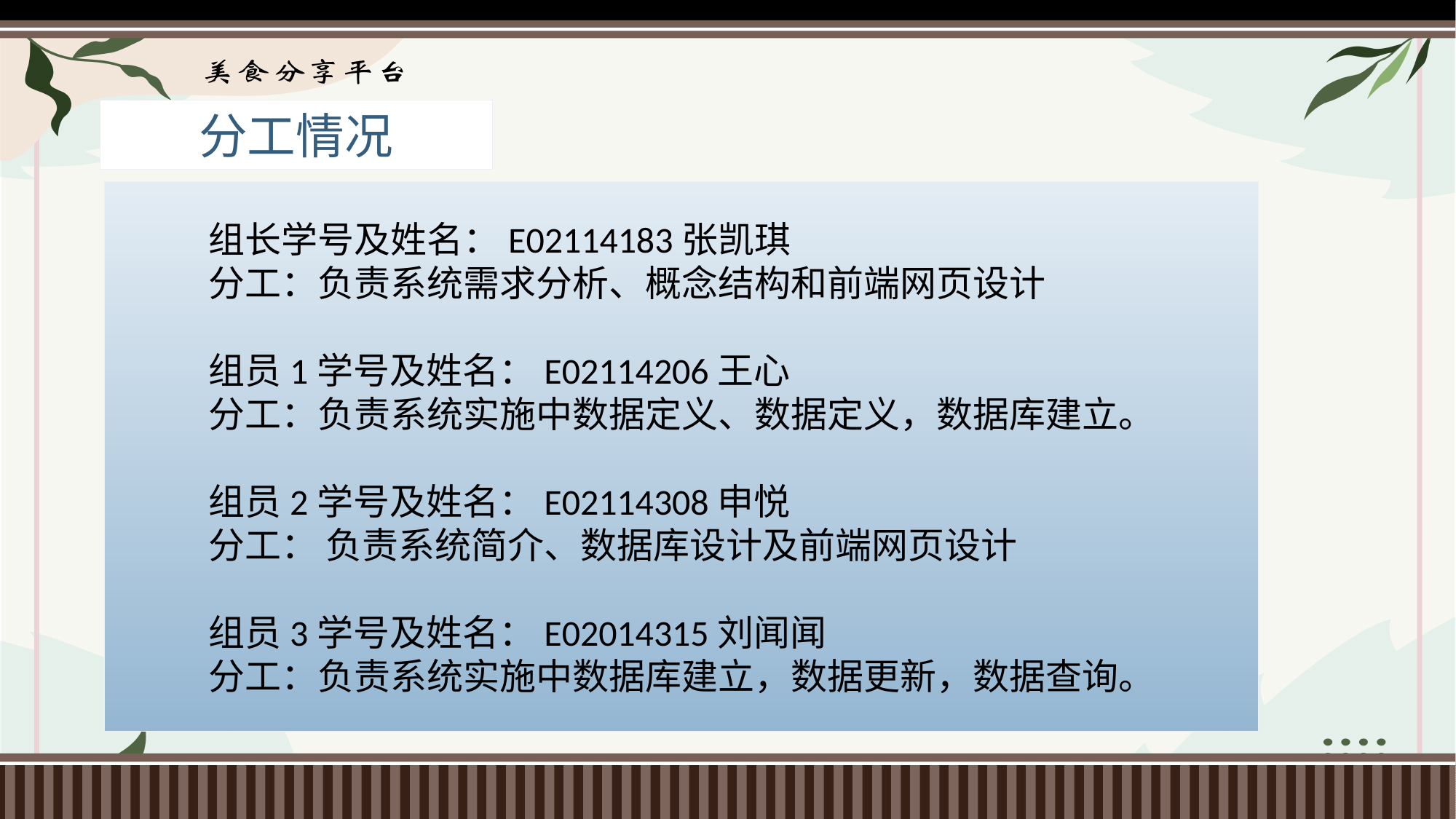

分工情况
组长学号及姓名：E02114183张凯琪
分工：负责系统需求分析、概念结构和前端网页设计

组员1学号及姓名：E02114206王心
分工：负责系统实施中数据定义、数据定义，数据库建立。

组员2学号及姓名：E02114308申悦
分工： 负责系统简介、数据库设计及前端网页设计

组员3学号及姓名：E02014315刘闻闻
分工：负责系统实施中数据库建立，数据更新，数据查询。